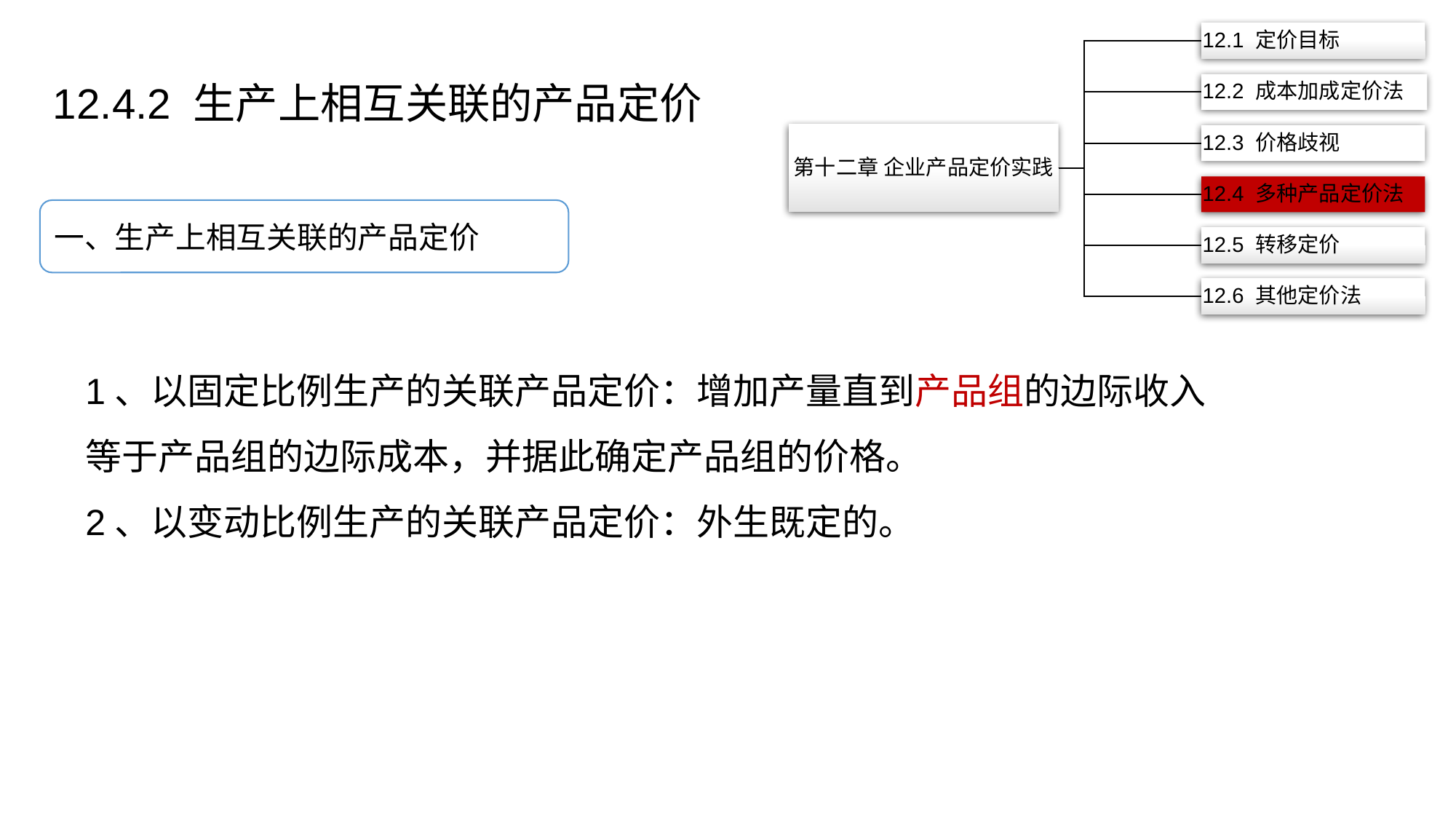

第十二章 企业产品定价实践
12.1 定价目标
12.2 成本加成定价法
12.3 价格歧视
12.4 多种产品定价法
12.5 转移定价
12.6 其他定价法
12.4.2 生产上相互关联的产品定价
一、生产上相互关联的产品定价
1、以固定比例生产的关联产品定价：增加产量直到产品组的边际收入等于产品组的边际成本，并据此确定产品组的价格。
2、以变动比例生产的关联产品定价：外生既定的。